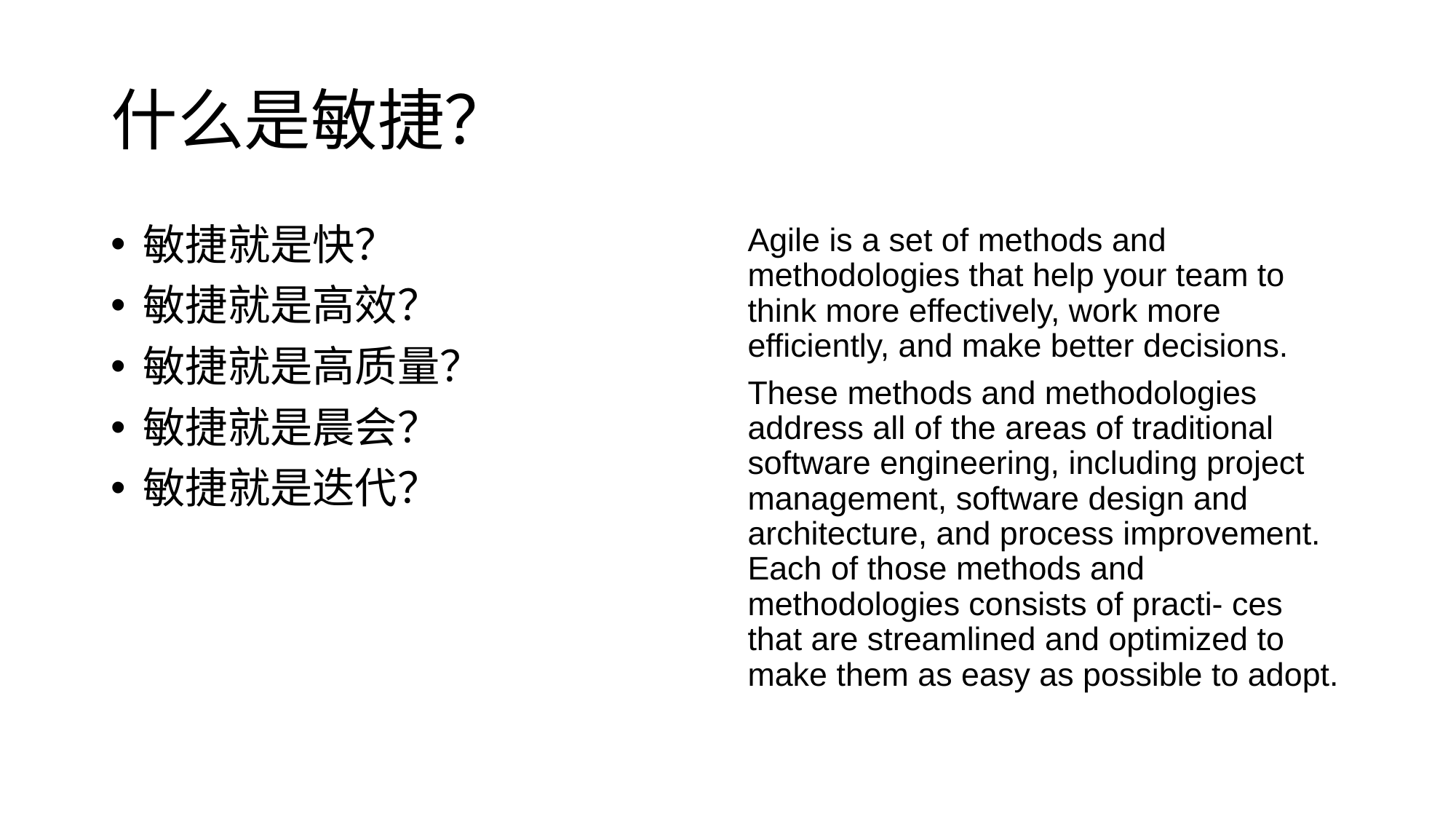

# 什么是敏捷？
敏捷就是快？
敏捷就是高效？
敏捷就是高质量？
敏捷就是晨会？
敏捷就是迭代？
Agile is a set of methods and methodologies that help your team to think more effectively, work more efficiently, and make better decisions.
These methods and methodologies address all of the areas of traditional software engineering, including project management, software design and architecture, and process improvement. Each of those methods and methodologies consists of practi‐ ces that are streamlined and optimized to make them as easy as possible to adopt.